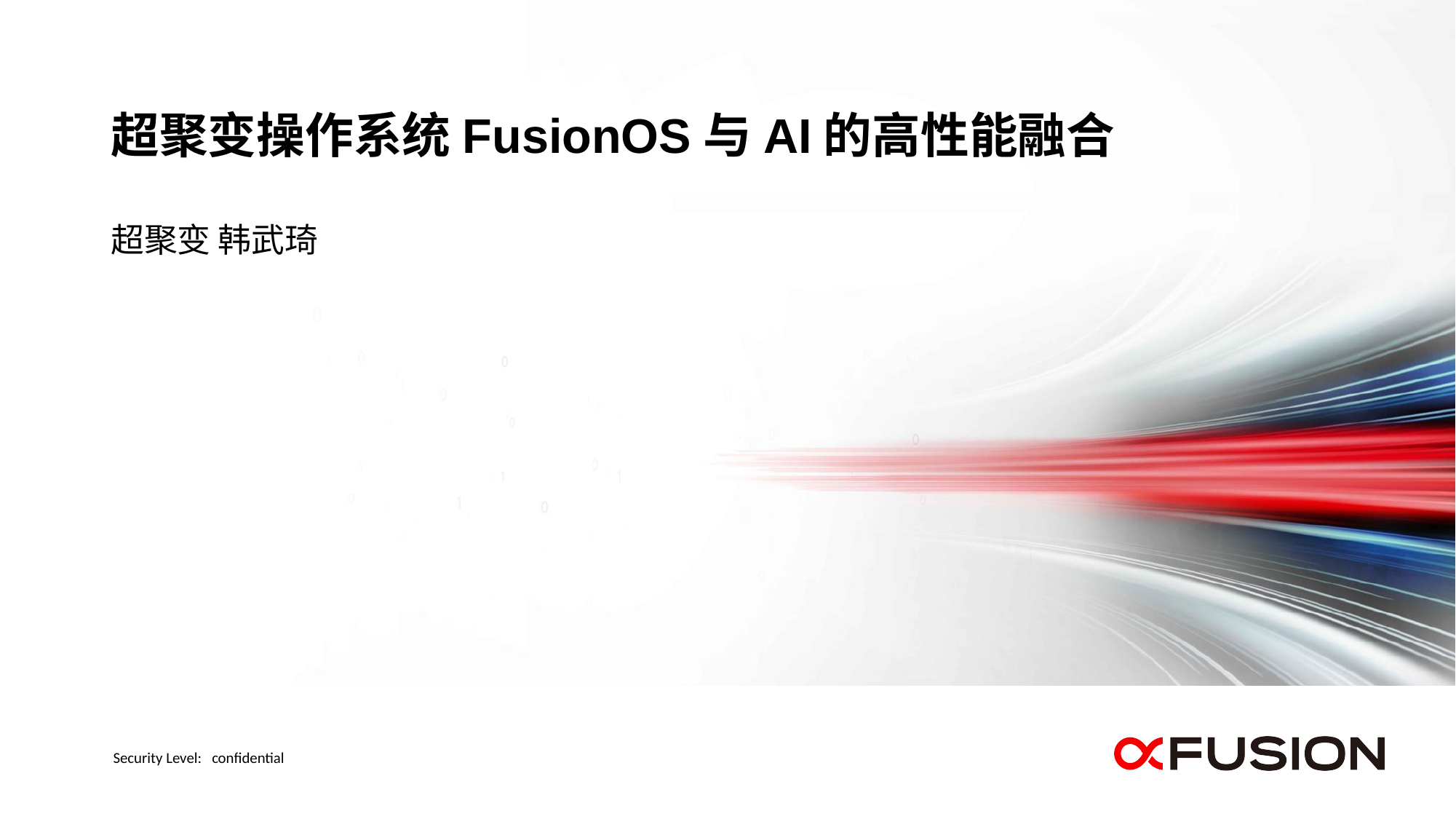

# 超聚变操作系统FusionOS与AI的高性能融合
超聚变 韩武琦
Security Level:   confidential